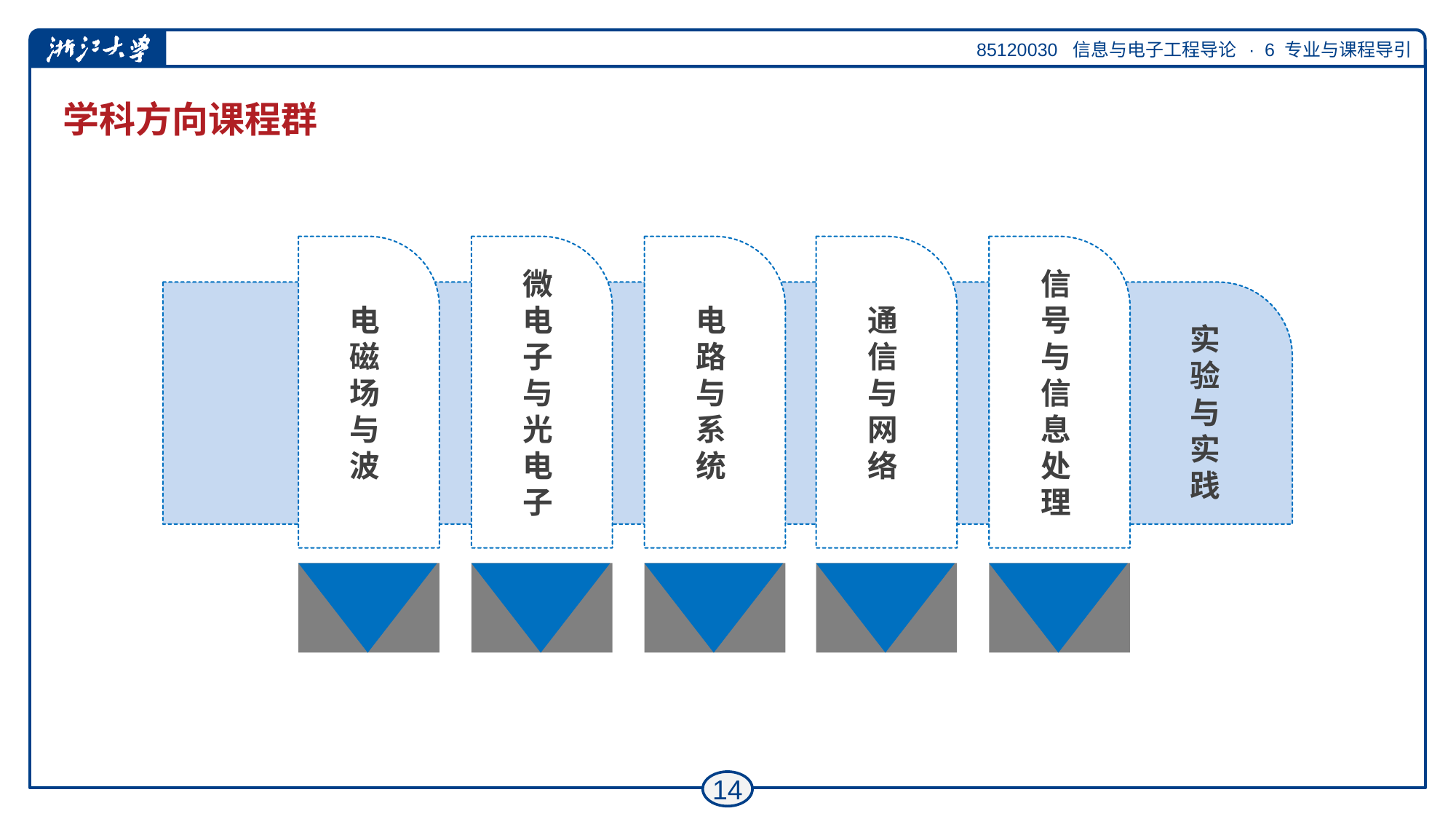

# 学科方向课程群
电
磁
场
与
波
微
电
子
与
光
电
子
电
路
与
系
统
通
信
与
网
络
信
号
与
信
息
处
理

实验与实践